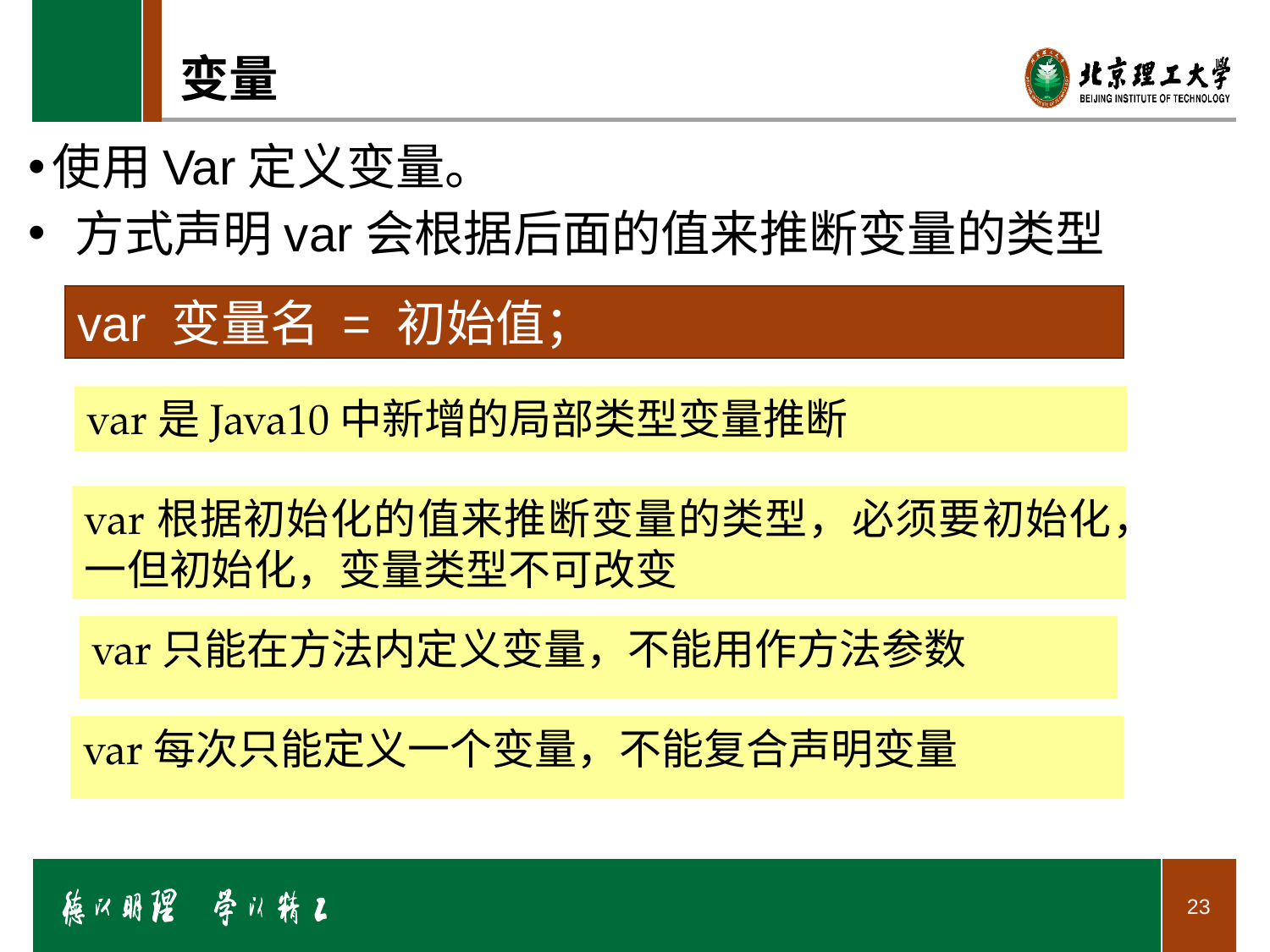

# 变量
使用Var定义变量。
 方式声明var会根据后面的值来推断变量的类型
var 变量名 = 初始值；
var是Java10中新增的局部类型变量推断
var根据初始化的值来推断变量的类型，必须要初始化，一但初始化，变量类型不可改变
var只能在方法内定义变量，不能用作方法参数
var每次只能定义一个变量，不能复合声明变量